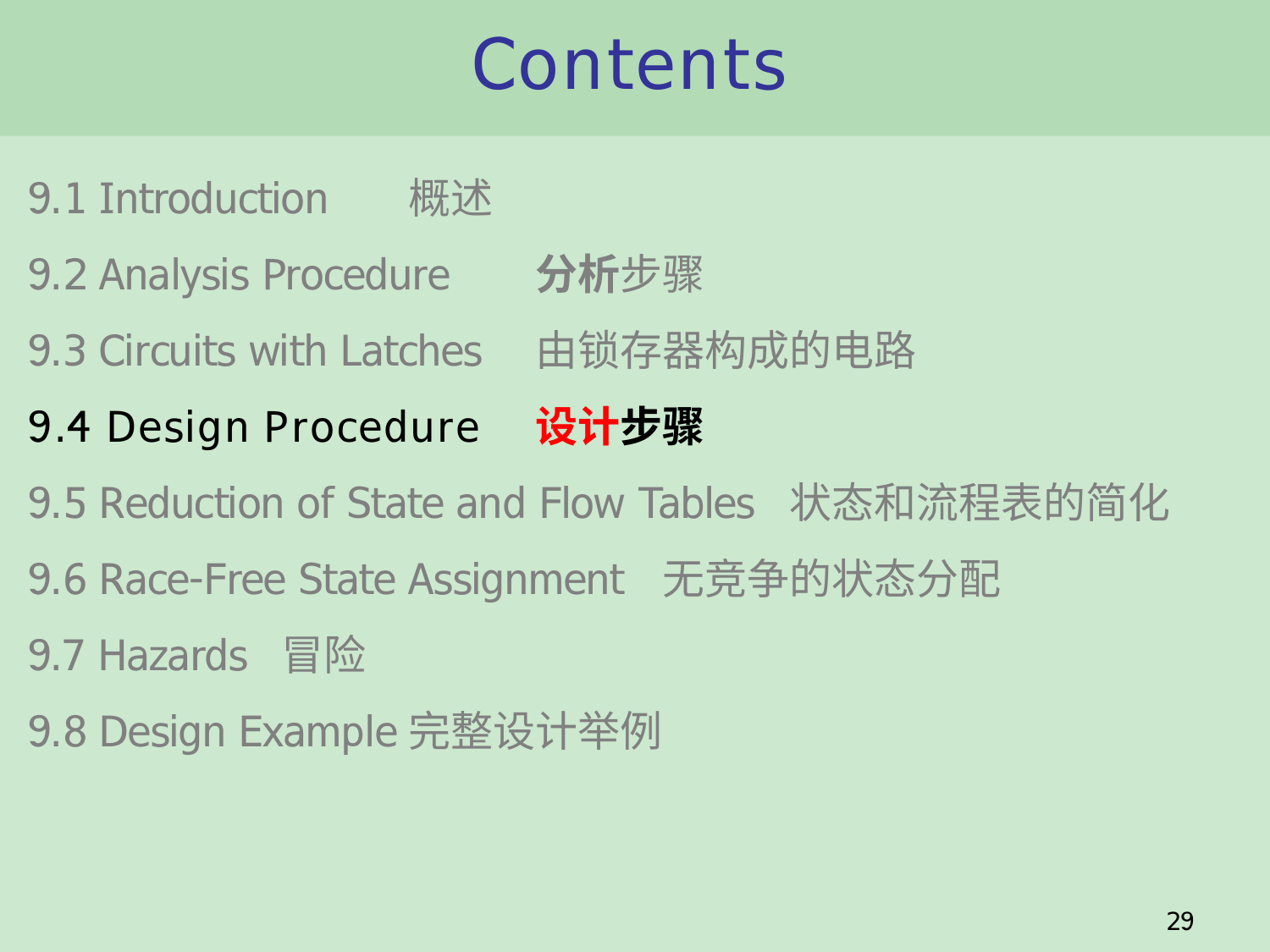

# Contents
9.1 Introduction	概述
9.2 ﻿Analysis Procedure 	分析步骤
9.3 Circuits with Latches	由锁存器构成的电路
9.4 Design Procedure 	设计步骤
9.5 Reduction of State and Flow Tables	状态和流程表的简化
9.6 Race-Free State Assignment	无竞争的状态分配
9.7 Hazards	冒险
9.8 Design Example	完整设计举例
29